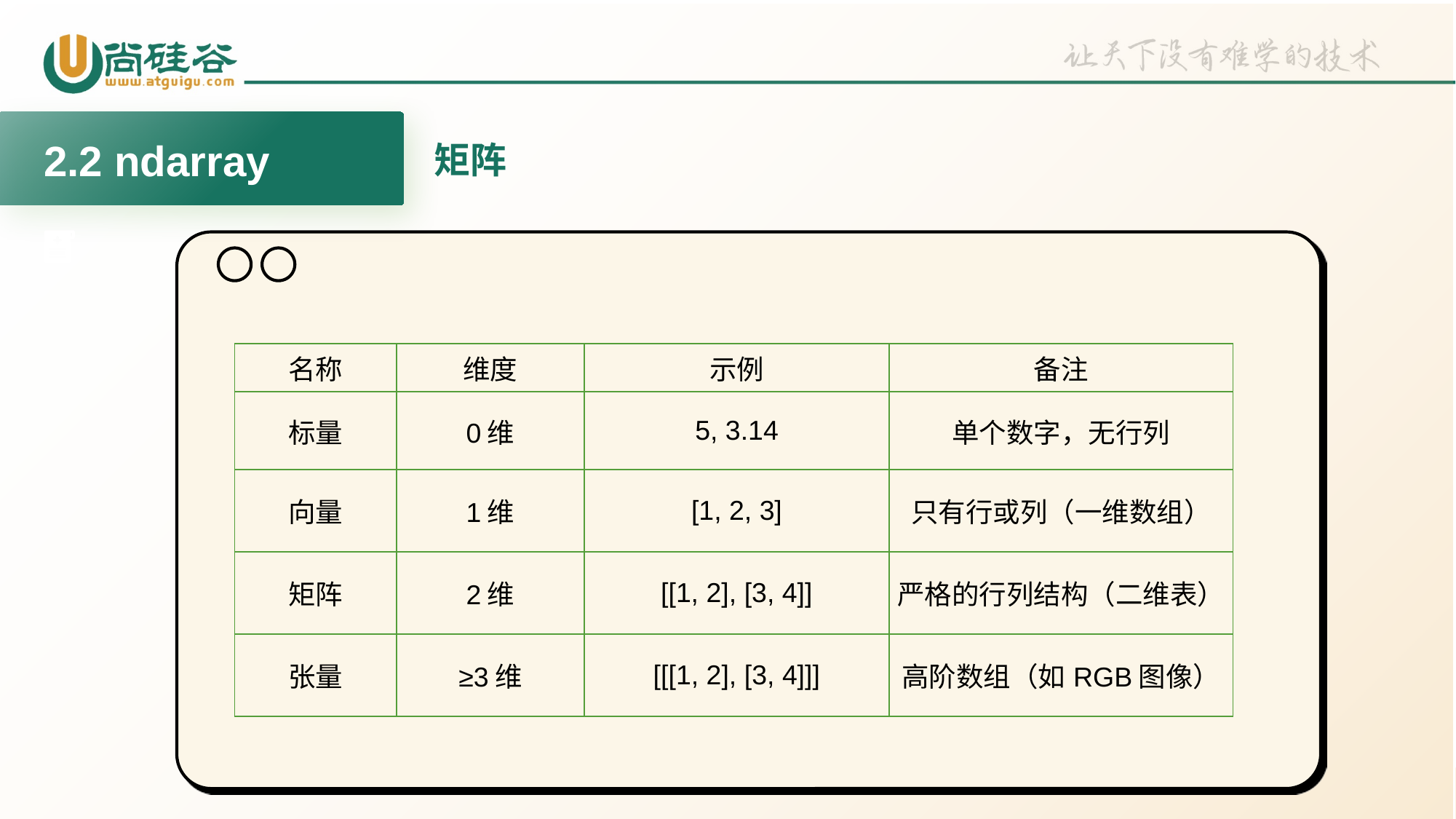

2.2 ndarray

矩阵

| 名称 | 维度 | 示例 | 备注 |
| --- | --- | --- | --- |
| 标量 | 0维 | 5, 3.14 | 单个数字，无行列 |
| 向量 | 1维 | [1, 2, 3] | 只有行或列（一维数组） |
| 矩阵 | 2维 | [[1, 2], [3, 4]] | 严格的行列结构（二维表） |
| 张量 | ≥3维 | [[[1, 2], [3, 4]]] | 高阶数组（如RGB图像） |